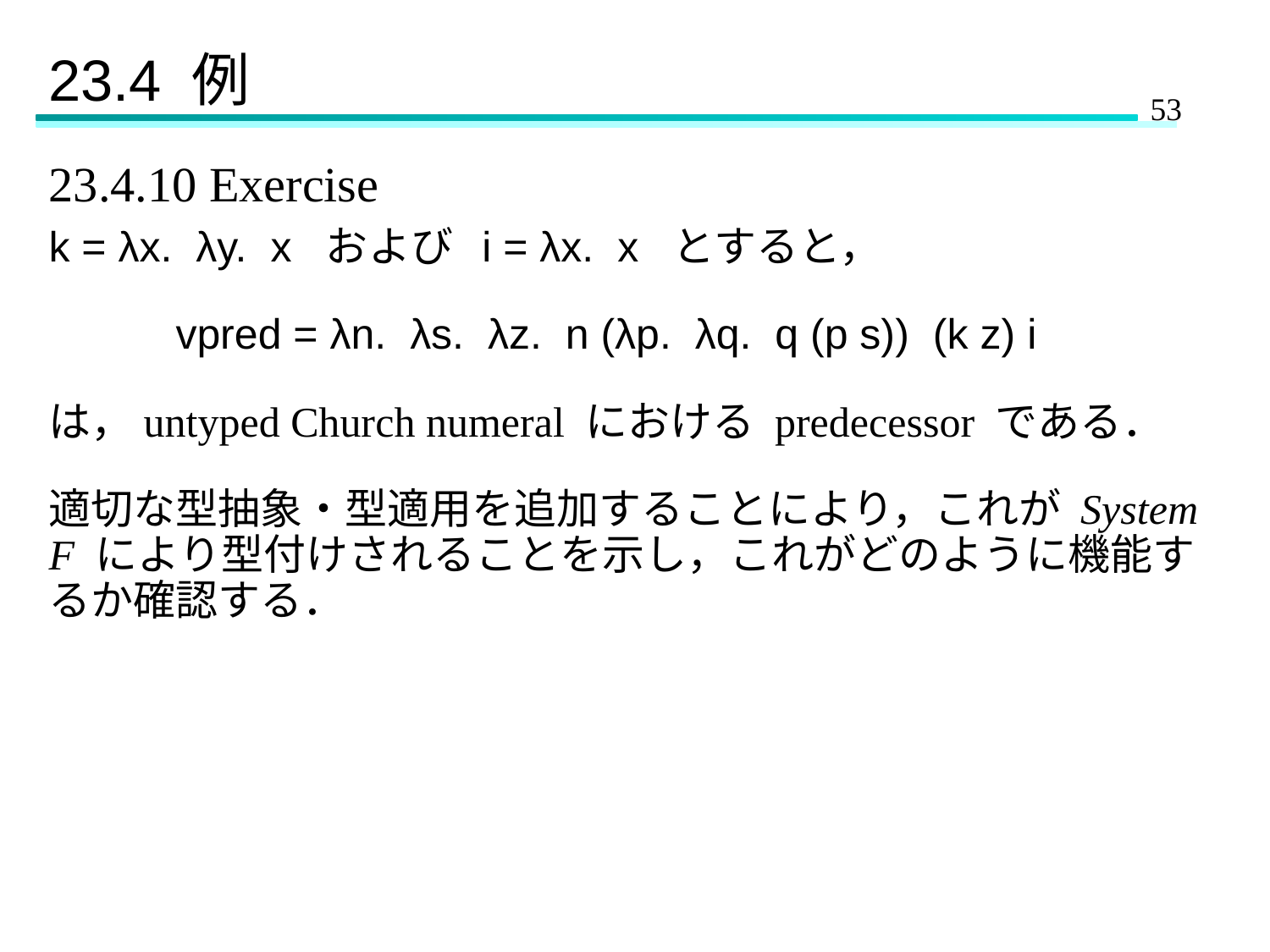

# 23.4 例
23.4.10 Exercise
k = λx.  λy.  x  および  i = λx.  x  とすると，

	vpred = λn.  λs.  λz.  n (λp.  λq.  q (p s))  (k z) i

は，untyped Church numeral における predecessor である．

適切な型抽象・型適用を追加することにより，これが System F により型付けされることを示し，これがどのように機能するか確認する．